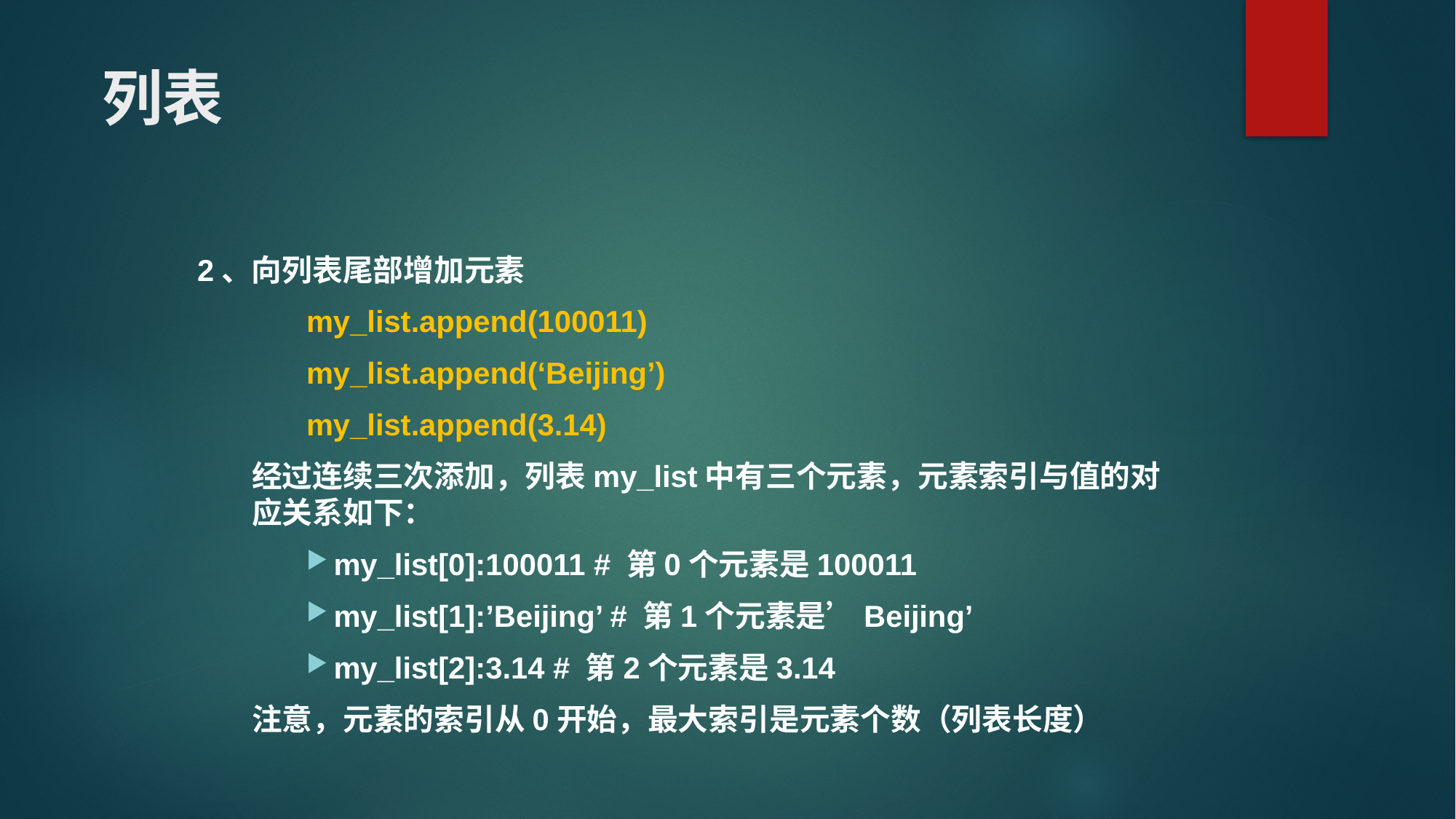

# 列表
2、向列表尾部增加元素
my_list.append(100011)
my_list.append(‘Beijing’)
my_list.append(3.14)
经过连续三次添加，列表my_list中有三个元素，元素索引与值的对应关系如下：
my_list[0]:100011 # 第0个元素是100011
my_list[1]:’Beijing’ # 第1个元素是’Beijing’
my_list[2]:3.14 # 第2个元素是3.14
注意，元素的索引从0开始，最大索引是元素个数（列表长度）